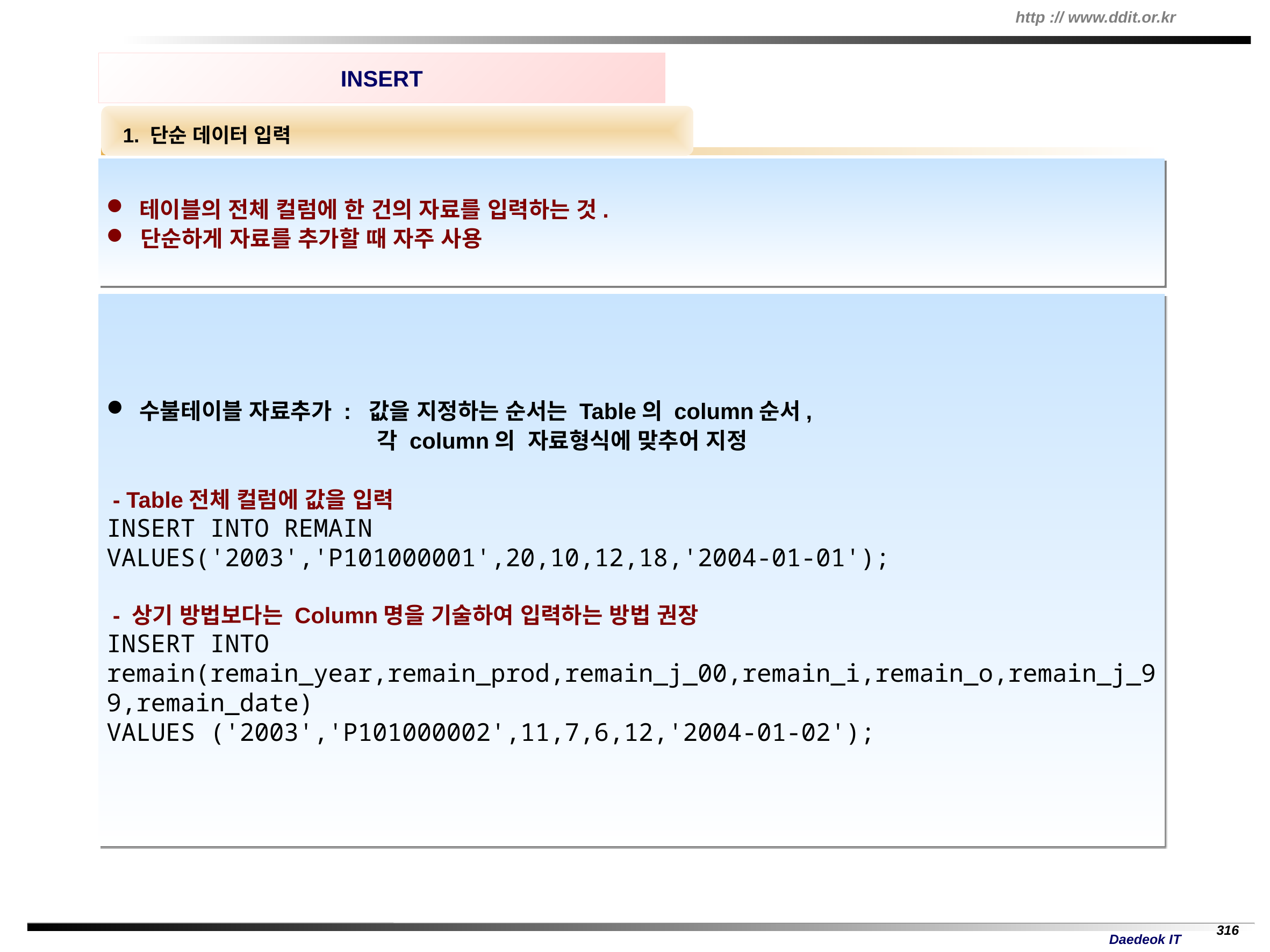

INSERT
  1. 단순 데이터 입력

 테이블의 전체 컬럼에 한 건의 자료를 입력하는 것.
 단순하게 자료를 추가할 때 자주 사용
 수불테이블 자료추가 :  값을 지정하는 순서는 Table의 column순서,
                                          각 column의  자료형식에 맞추어 지정

 - Table전체 컬럼에 값을 입력
INSERT INTO REMAIN
VALUES('2003','P101000001',20,10,12,18,'2004-01-01');

 - 상기 방법보다는 Column명을 기술하여 입력하는 방법 권장
INSERT INTO remain(remain_year,remain_prod,remain_j_00,remain_i,remain_o,remain_j_99,remain_date)
VALUES ('2003','P101000002',11,7,6,12,'2004-01-02');